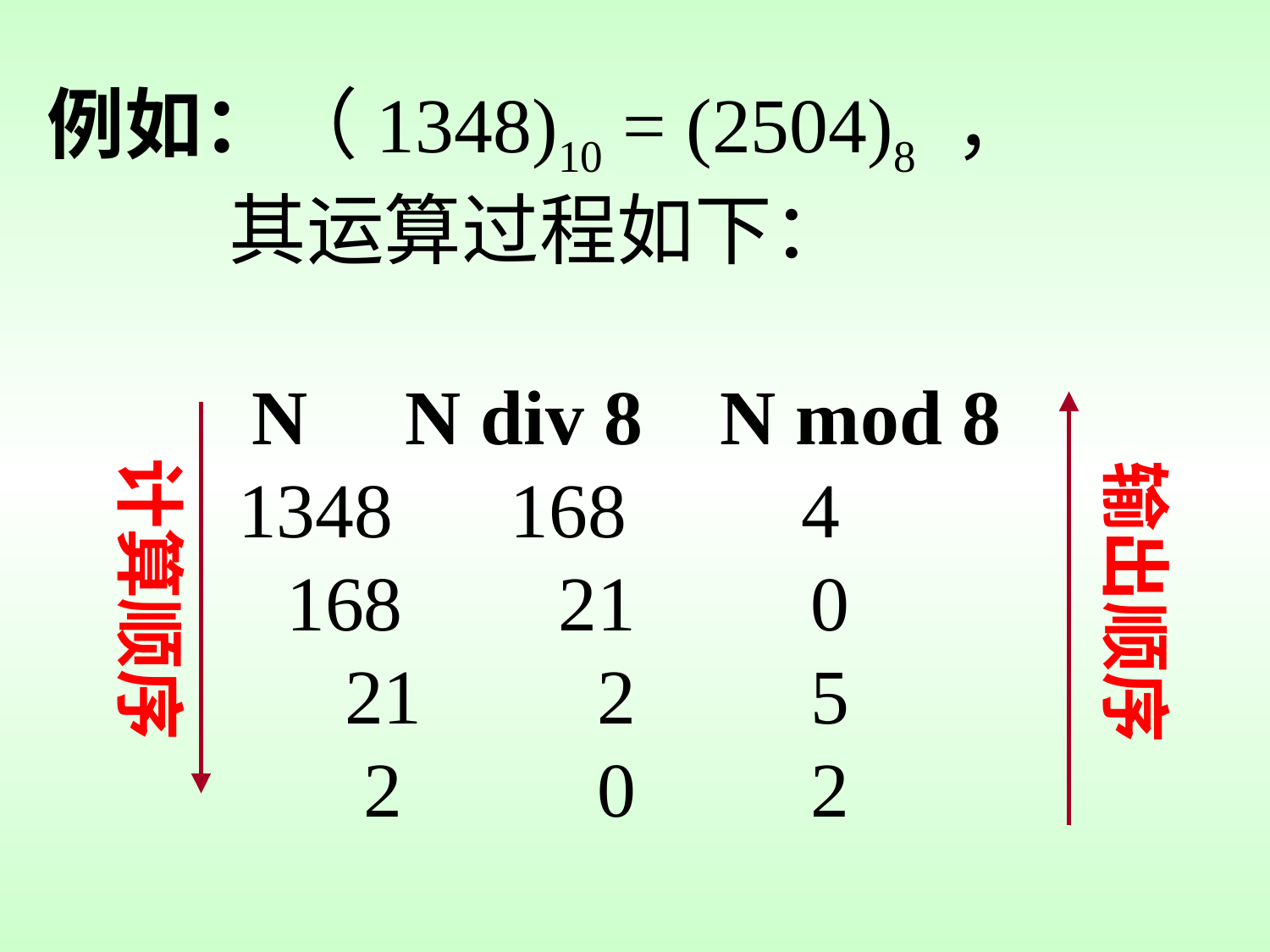

例如：（1348)10 = (2504)8 ，其运算过程如下：
         N     N div 8    N mod 8
1348      168         4
   168        21         0
      21         2         5
       2          0         2

计算顺序
输出顺序